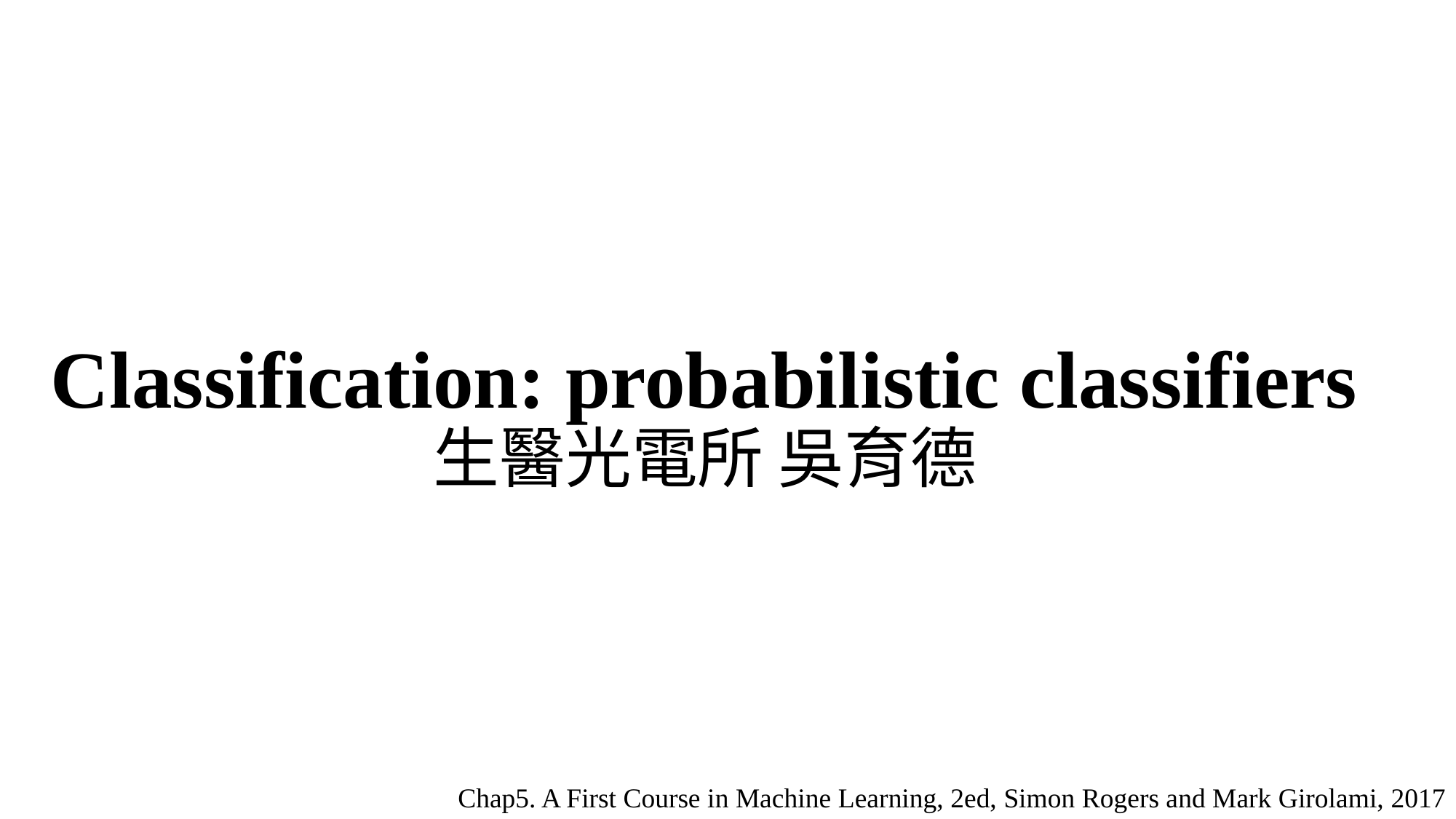

# Classification: probabilistic classifiers 生醫光電所 吳育德
Chap5. A First Course in Machine Learning, 2ed, Simon Rogers and Mark Girolami, 2017